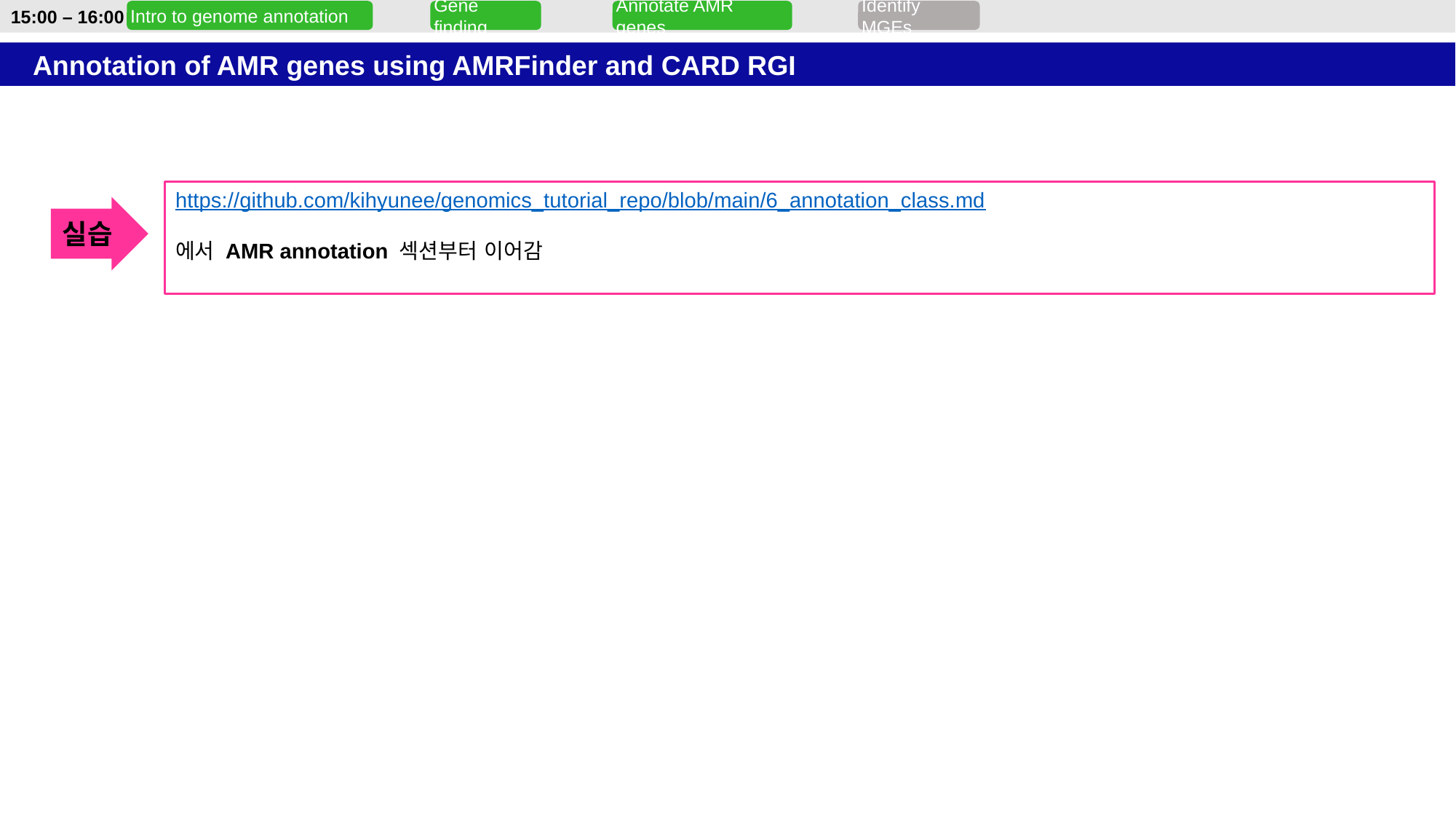

15:00 – 16:00
Gene finding
Annotate AMR genes
Intro to genome annotation
Identify MGEs
Annotation of AMR genes using AMRFinder and CARD RGI
https://github.com/kihyunee/genomics_tutorial_repo/blob/main/6_annotation_class.md

에서 AMR annotation 섹션부터 이어감

실습